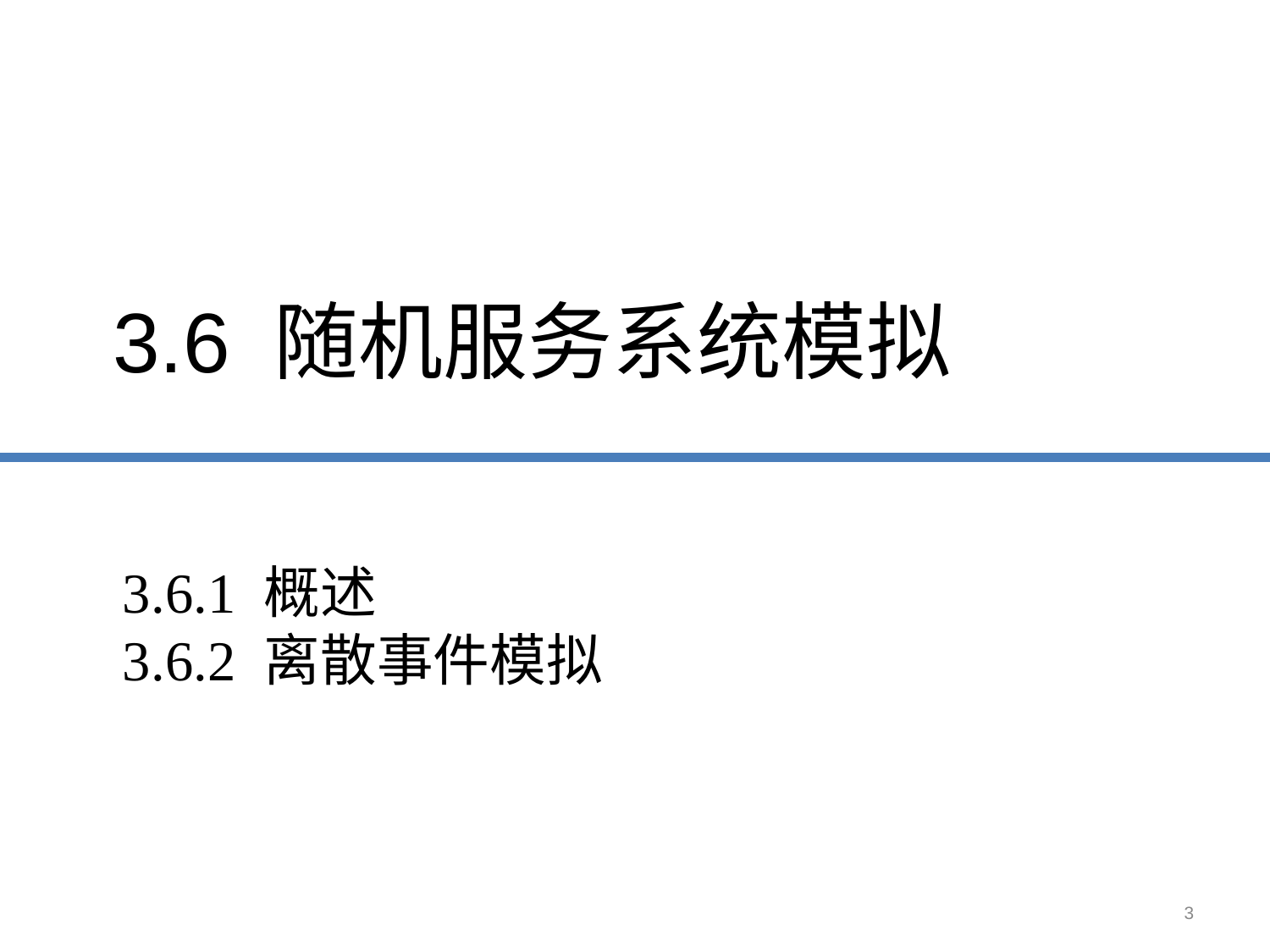

3.6 随机服务系统模拟

# 3.6.1 概述 3.6.2 离散事件模拟
3